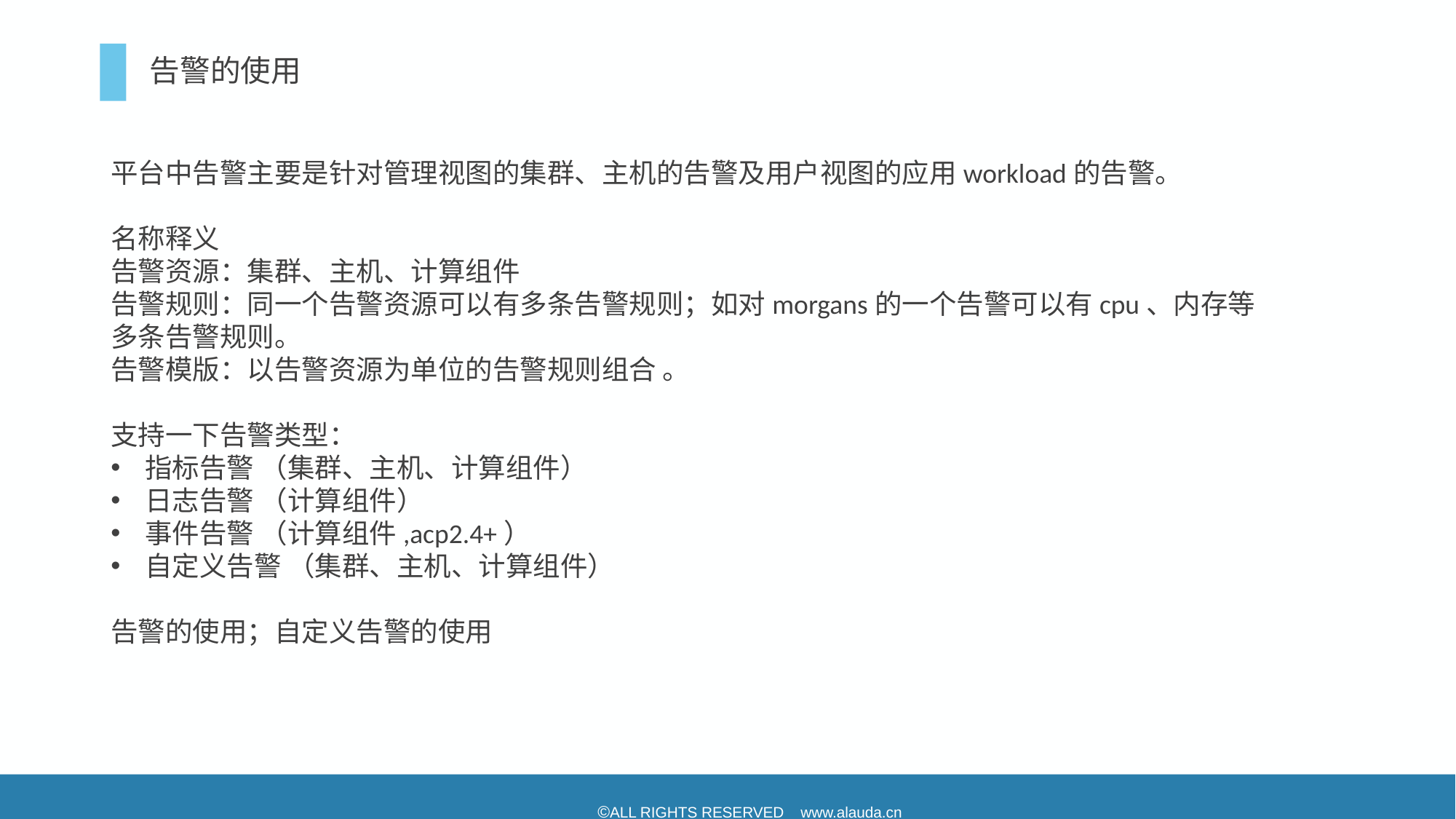

# 告警的使用
平台中告警主要是针对管理视图的集群、主机的告警及用户视图的应用workload的告警。

名称释义
告警资源：集群、主机、计算组件
告警规则：同一个告警资源可以有多条告警规则；如对morgans的一个告警可以有cpu、内存等多条告警规则。
告警模版：以告警资源为单位的告警规则组合 。

支持一下告警类型：
指标告警 （集群、主机、计算组件）
日志告警 （计算组件）
事件告警 （计算组件,acp2.4+）
自定义告警 （集群、主机、计算组件）

告警的使用；自定义告警的使用